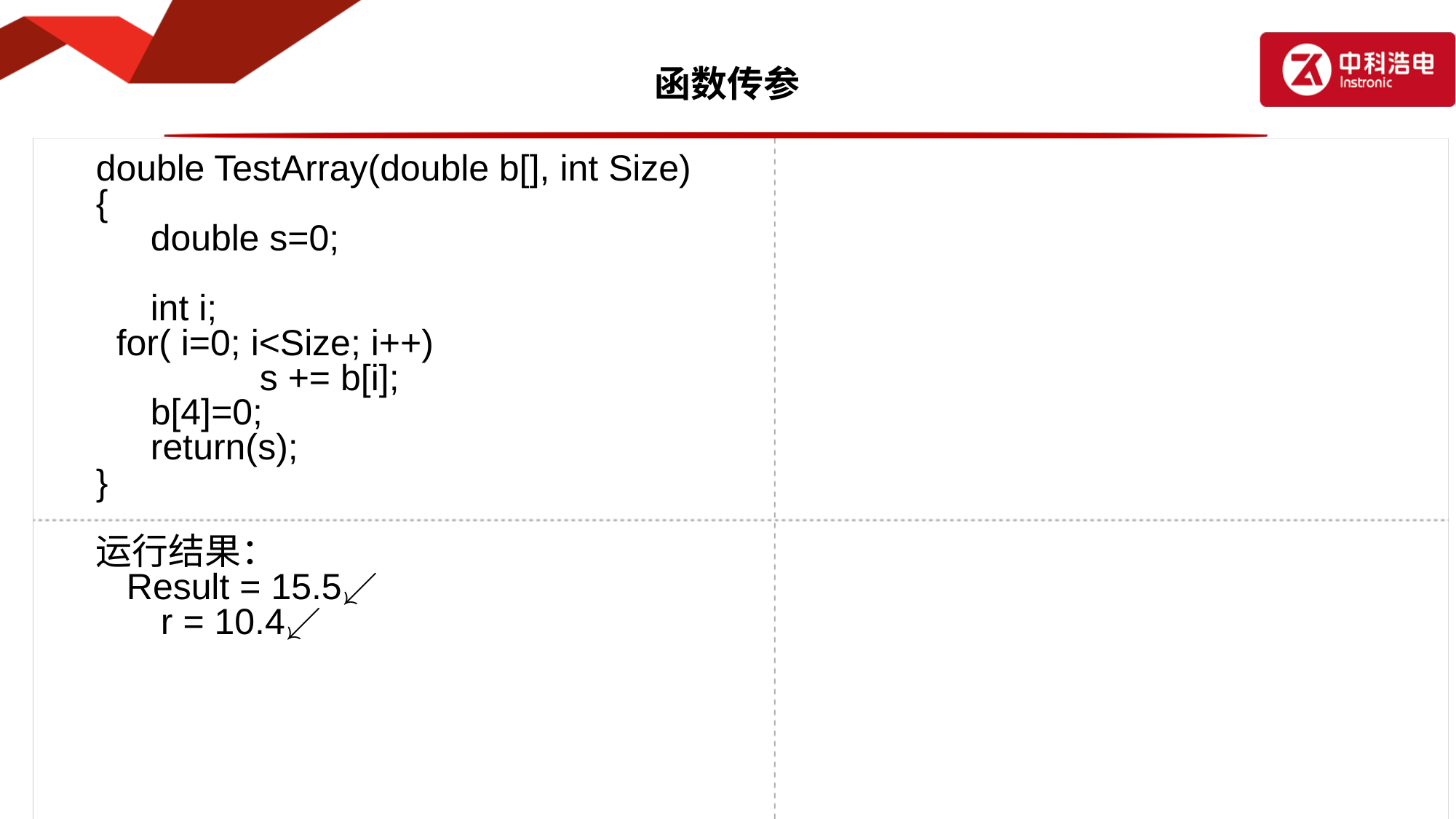

# 函数传参
double TestArray(double b[], int Size)
{
	double s=0;

	int i;
  for( i=0; i<Size; i++)
		s += b[i];
	b[4]=0;
	return(s);
}

运行结果：
   Result = 15.5↙
	 r = 10.4↙